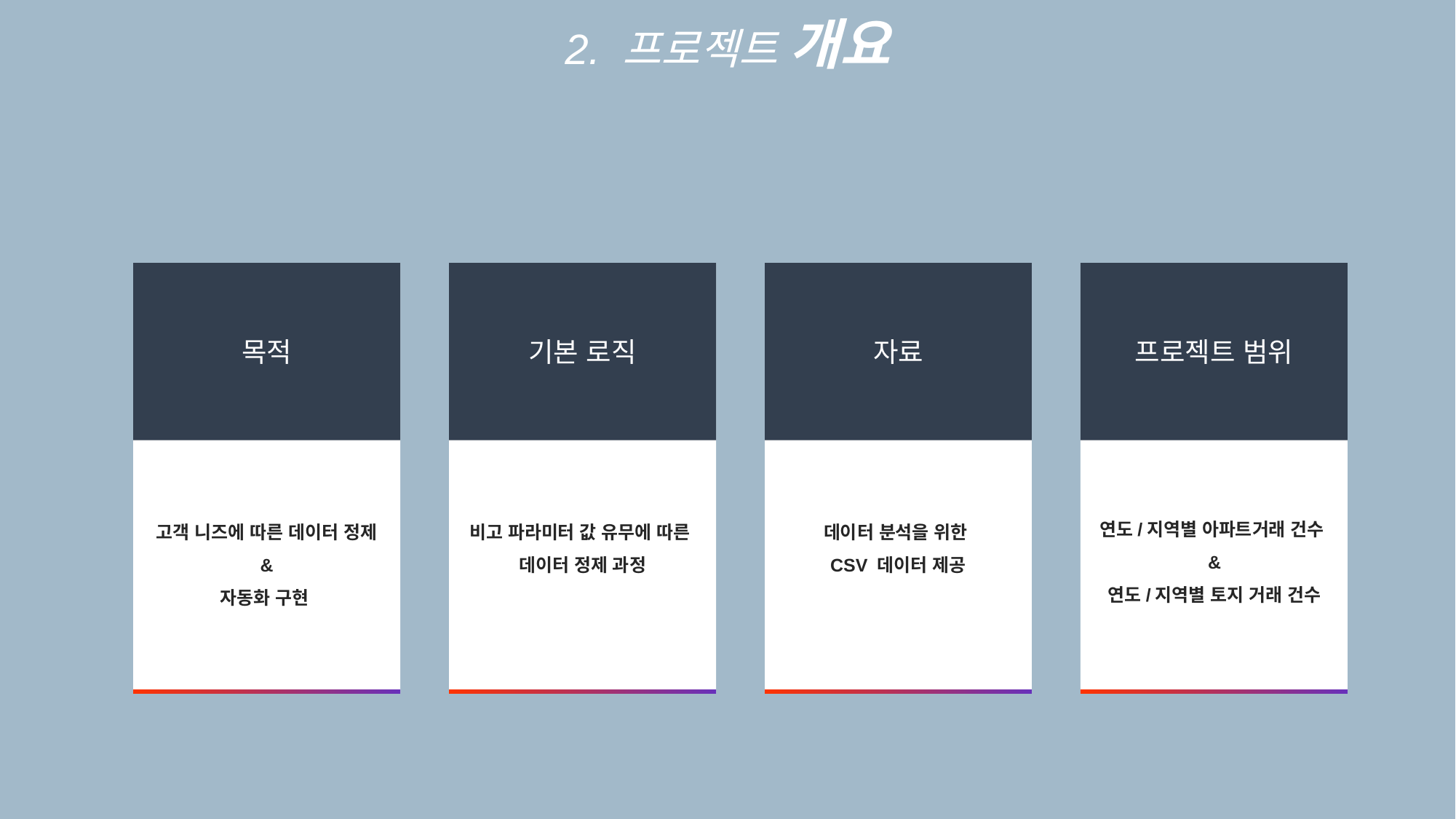

2. 프로젝트 개요
목적

기본 로직

자료

프로젝트 범위

연도/지역별 아파트거래 건수
&
연도/지역별 토지 거래 건수
고객 니즈에 따른 데이터 정제
&
자동화 구현
비고 파라미터 값 유무에 따른
데이터 정제 과정
데이터 분석을 위한
CSV 데이터 제공